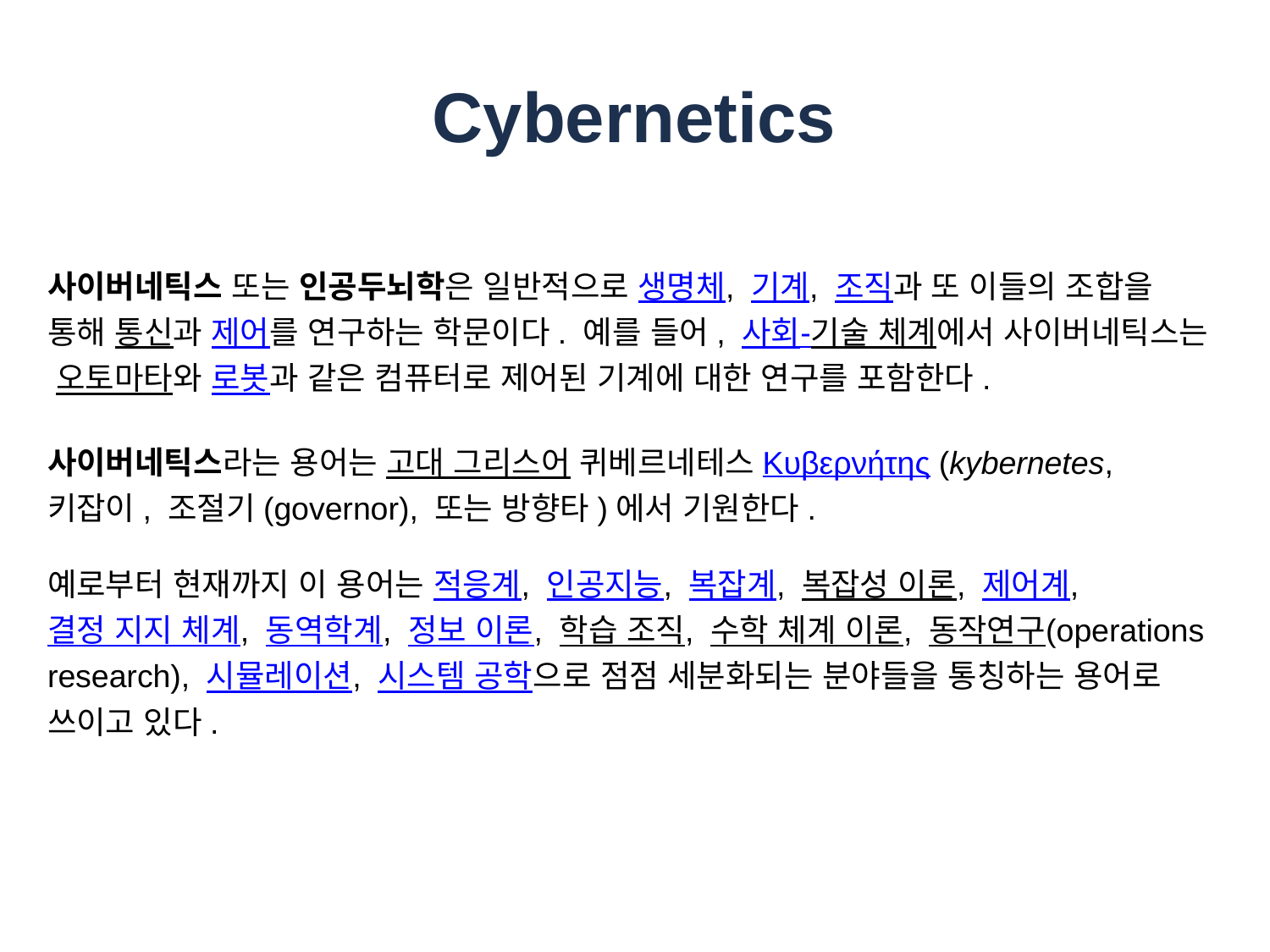

# Cybernetics
사이버네틱스 또는 인공두뇌학은 일반적으로 생명체, 기계, 조직과 또 이들의 조합을 통해 통신과 제어를 연구하는 학문이다. 예를 들어, 사회-기술 체계에서 사이버네틱스는 오토마타와 로봇과 같은 컴퓨터로 제어된 기계에 대한 연구를 포함한다.

사이버네틱스라는 용어는 고대 그리스어 퀴베르네테스Κυβερνήτης (kybernetes, 키잡이, 조절기(governor), 또는 방향타)에서 기원한다.

예로부터 현재까지 이 용어는 적응계, 인공지능, 복잡계, 복잡성 이론, 제어계, 결정 지지 체계, 동역학계, 정보 이론, 학습 조직, 수학 체계 이론, 동작연구(operations research), 시뮬레이션, 시스템 공학으로 점점 세분화되는 분야들을 통칭하는 용어로 쓰이고 있다.